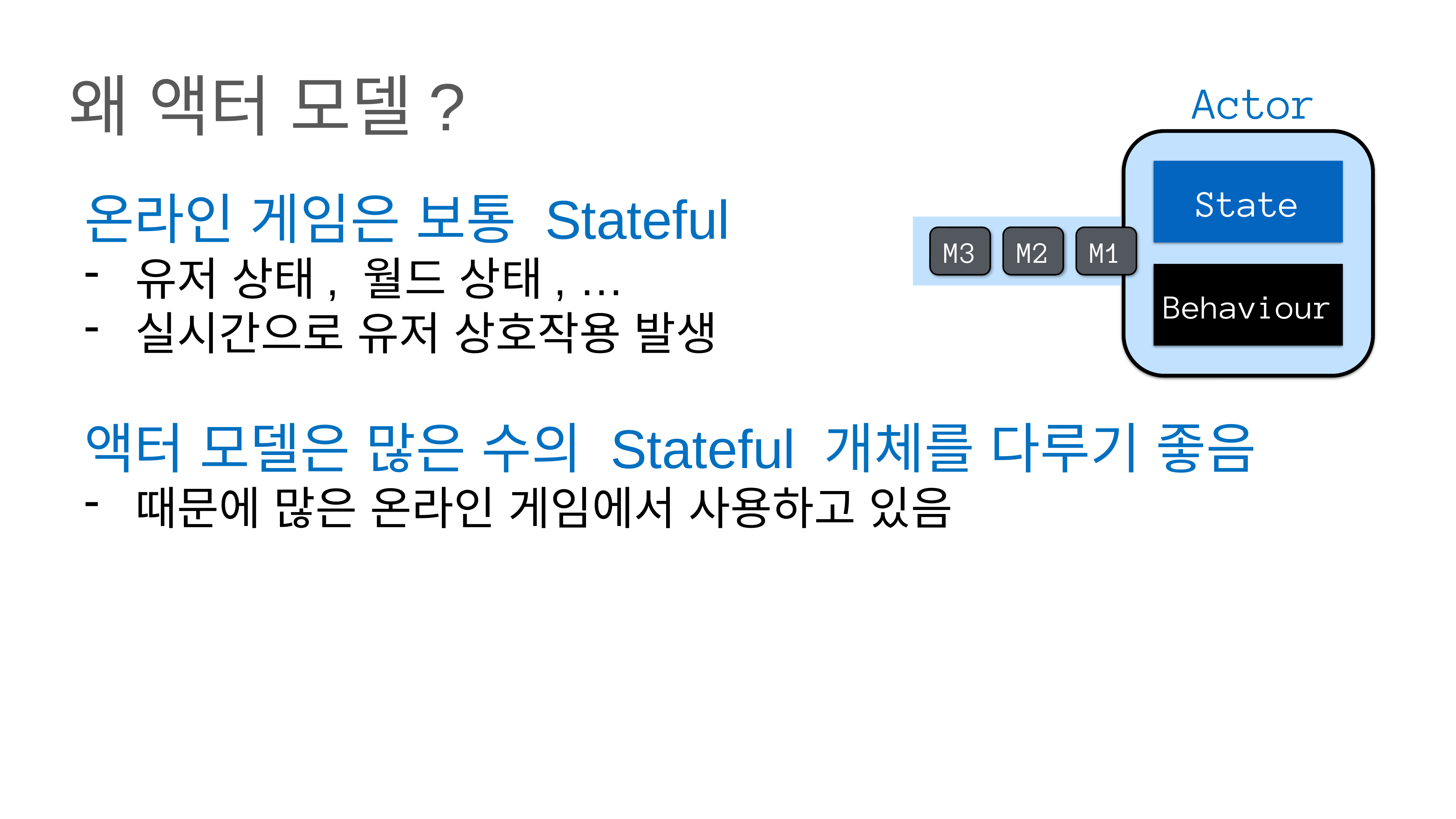

왜 액터 모델?
Actor

State
온라인 게임은 보통 Stateful
유저 상태, 월드 상태, …
실시간으로 유저 상호작용 발생

액터 모델은 많은 수의 Stateful 개체를 다루기 좋음
때문에 많은 온라인 게임에서 사용하고 있음

M3
M2
M1
Behaviour